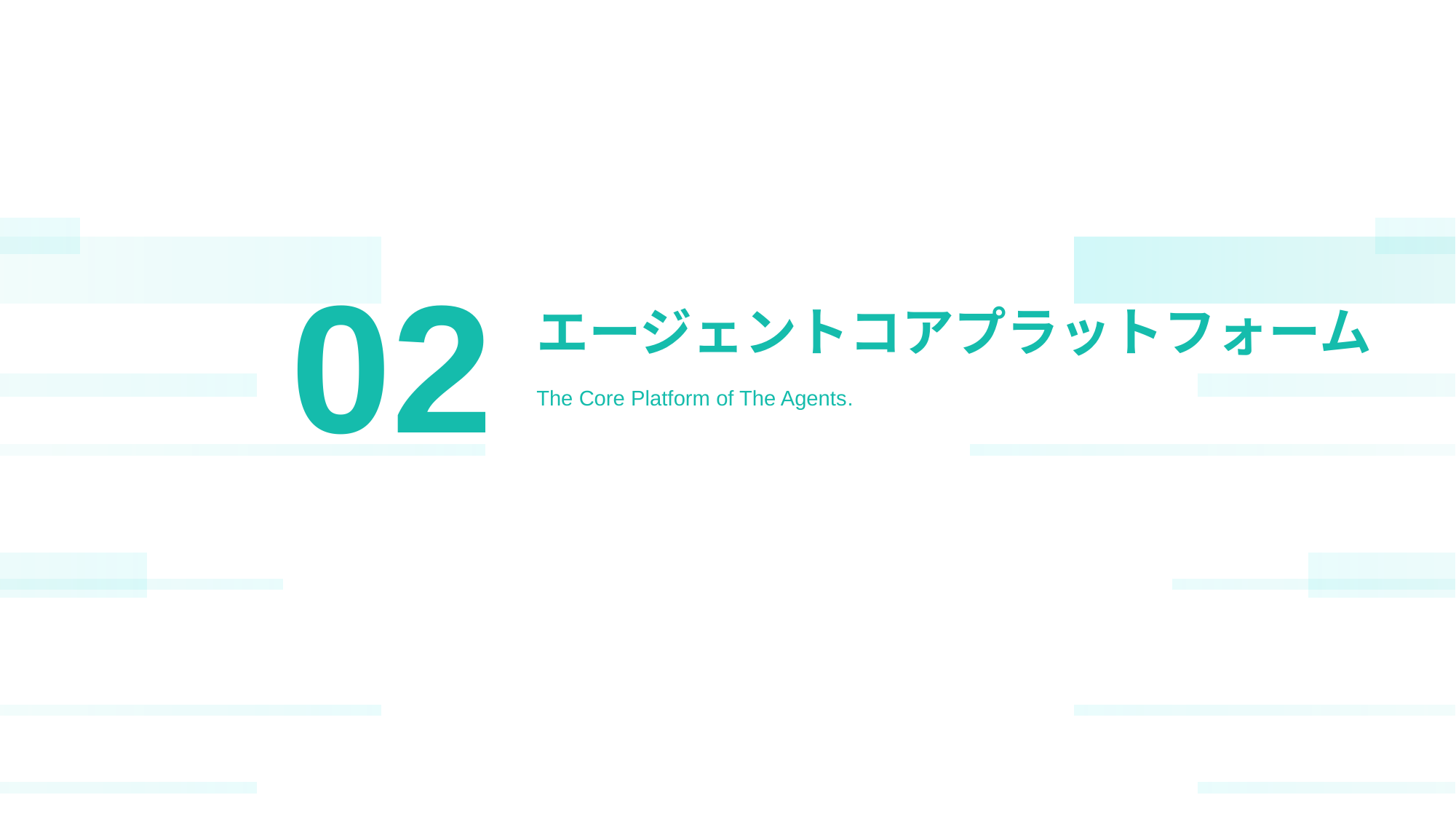

02
エージェントコアプラットフォーム
The Core Platform of The Agents.